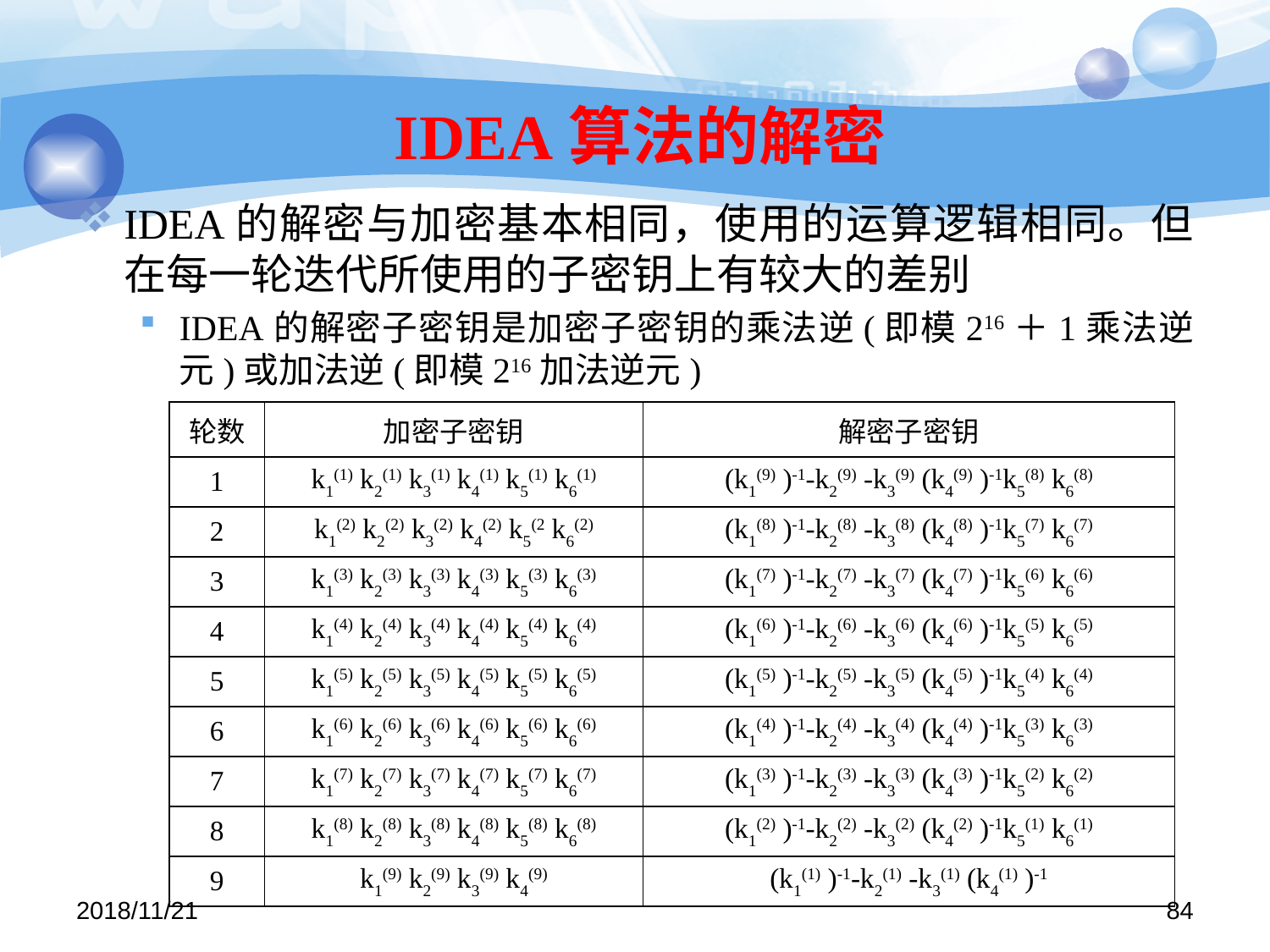

# IDEA算法的解密
IDEA的解密与加密基本相同，使用的运算逻辑相同。但在每一轮迭代所使用的子密钥上有较大的差别
IDEA的解密子密钥是加密子密钥的乘法逆(即模216＋1乘法逆元)或加法逆(即模216加法逆元)
| 轮数 | 加密子密钥 | 解密子密钥 |
| --- | --- | --- |
| 1 | k1(1) k2(1) k3(1) k4(1) k5(1) k6(1) | (k1(9) )-1-k2(9) -k3(9) (k4(9) )-1k5(8) k6(8) |
| 2 | k1(2) k2(2) k3(2) k4(2) k5(2 k6(2) | (k1(8) )-1-k2(8) -k3(8) (k4(8) )-1k5(7) k6(7) |
| 3 | k1(3) k2(3) k3(3) k4(3) k5(3) k6(3) | (k1(7) )-1-k2(7) -k3(7) (k4(7) )-1k5(6) k6(6) |
| 4 | k1(4) k2(4) k3(4) k4(4) k5(4) k6(4) | (k1(6) )-1-k2(6) -k3(6) (k4(6) )-1k5(5) k6(5) |
| 5 | k1(5) k2(5) k3(5) k4(5) k5(5) k6(5) | (k1(5) )-1-k2(5) -k3(5) (k4(5) )-1k5(4) k6(4) |
| 6 | k1(6) k2(6) k3(6) k4(6) k5(6) k6(6) | (k1(4) )-1-k2(4) -k3(4) (k4(4) )-1k5(3) k6(3) |
| 7 | k1(7) k2(7) k3(7) k4(7) k5(7) k6(7) | (k1(3) )-1-k2(3) -k3(3) (k4(3) )-1k5(2) k6(2) |
| 8 | k1(8) k2(8) k3(8) k4(8) k5(8) k6(8) | (k1(2) )-1-k2(2) -k3(2) (k4(2) )-1k5(1) k6(1) |
| 9 | k1(9) k2(9) k3(9) k4(9) | (k1(1) )-1-k2(1) -k3(1) (k4(1) )-1 |
2018/11/21
84